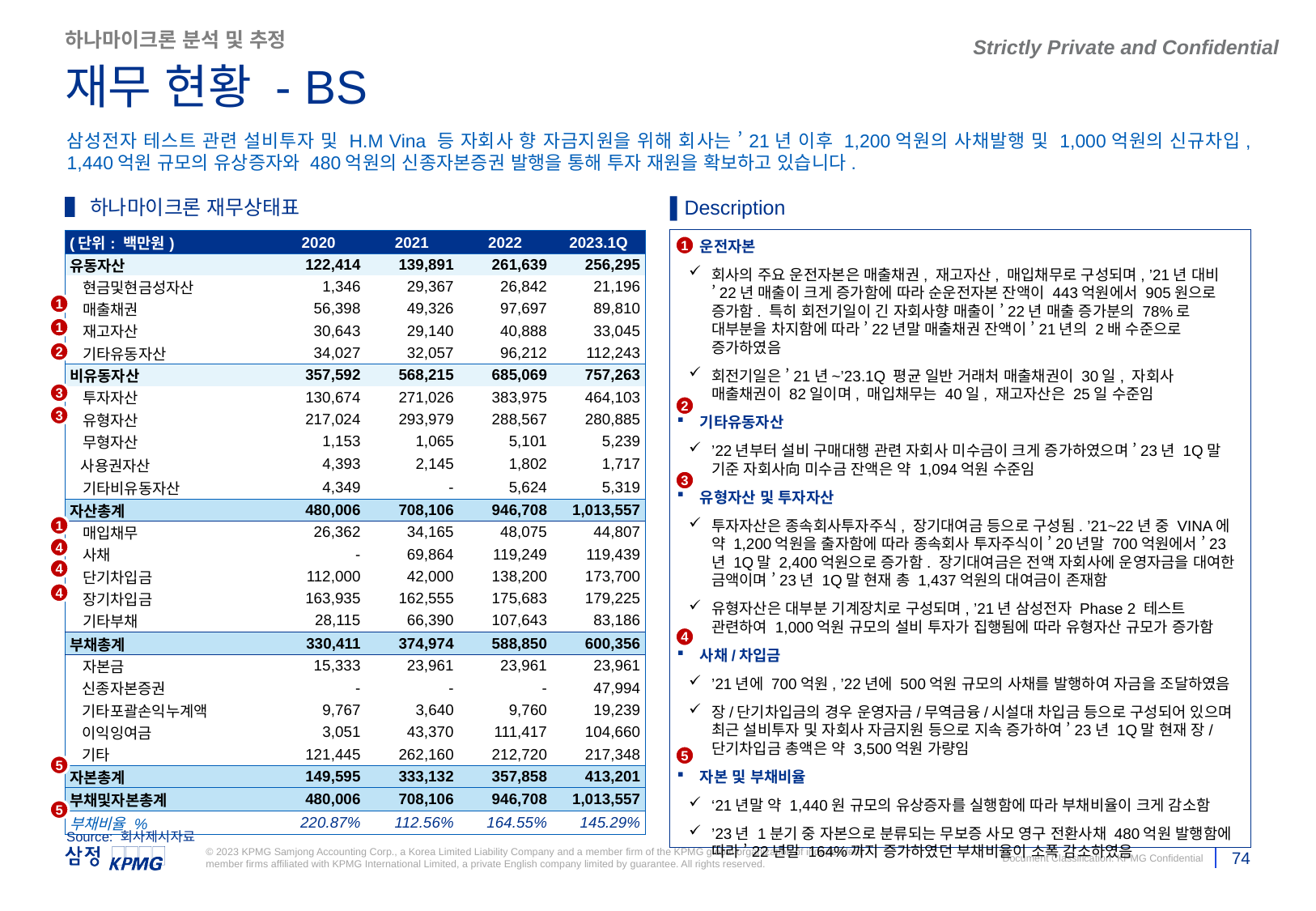

하나마이크론 분석 및 추정
재무 현황 - BS
삼성전자 테스트 관련 설비투자 및 H.M Vina 등 자회사 향 자금지원을 위해 회사는 ’21년 이후 1,200억원의 사채발행 및 1,000억원의 신규차입, 1,440억원 규모의 유상증자와 480억원의 신종자본증권 발행을 통해 투자 재원을 확보하고 있습니다.
▌하나마이크론 재무상태표
▌Description
운전자본
회사의 주요 운전자본은 매출채권, 재고자산, 매입채무로 구성되며, ’21년 대비 ’22년 매출이 크게 증가함에 따라 순운전자본 잔액이 443억원에서 905원으로 증가함. 특히 회전기일이 긴 자회사향 매출이 ’22년 매출 증가분의 78%로 대부분을 차지함에 따라 ’22년말 매출채권 잔액이 ’21년의 2배 수준으로 증가하였음
회전기일은 ’21년~’23.1Q 평균 일반 거래처 매출채권이 30일, 자회사 매출채권이 82일이며, 매입채무는 40일, 재고자산은 25일 수준임
기타유동자산
’22년부터 설비 구매대행 관련 자회사 미수금이 크게 증가하였으며 ’23년 1Q말 기준 자회사向 미수금 잔액은 약 1,094억원 수준임
유형자산 및 투자자산
투자자산은 종속회사투자주식, 장기대여금 등으로 구성됨. ’21~22년 중 VINA에 약 1,200억원을 출자함에 따라 종속회사 투자주식이 ’20년말 700억원에서 ’23년 1Q말 2,400억원으로 증가함. 장기대여금은 전액 자회사에 운영자금을 대여한 금액이며 ’23년 1Q말 현재 총 1,437억원의 대여금이 존재함
유형자산은 대부분 기계장치로 구성되며, ’21년 삼성전자 Phase 2 테스트 관련하여 1,000억원 규모의 설비 투자가 집행됨에 따라 유형자산 규모가 증가함
사채/차입금
’21년에 700억원, ’22년에 500억원 규모의 사채를 발행하여 자금을 조달하였음
장/단기차입금의 경우 운영자금/무역금융/시설대 차입금 등으로 구성되어 있으며 최근 설비투자 및 자회사 자금지원 등으로 지속 증가하여 ’23년 1Q말 현재 장/단기차입금 총액은 약 3,500억원 가량임
자본 및 부채비율
‘21년말 약 1,440원 규모의 유상증자를 실행함에 따라 부채비율이 크게 감소함
’23년 1분기 중 자본으로 분류되는 무보증 사모 영구 전환사채 480억원 발행함에 따라 ’22년말 164%까지 증가하였던 부채비율이 소폭 감소하였음
| (단위: 백만원) | 2020 | 2021 | 2022 | 2023.1Q |
| --- | --- | --- | --- | --- |
| 유동자산 | 122,414 | 139,891 | 261,639 | 256,295 |
| 현금및현금성자산 | 1,346 | 29,367 | 26,842 | 21,196 |
| 매출채권 | 56,398 | 49,326 | 97,697 | 89,810 |
| 재고자산 | 30,643 | 29,140 | 40,888 | 33,045 |
| 기타유동자산 | 34,027 | 32,057 | 96,212 | 112,243 |
| 비유동자산 | 357,592 | 568,215 | 685,069 | 757,263 |
| 투자자산 | 130,674 | 271,026 | 383,975 | 464,103 |
| 유형자산 | 217,024 | 293,979 | 288,567 | 280,885 |
| 무형자산 | 1,153 | 1,065 | 5,101 | 5,239 |
| 사용권자산 | 4,393 | 2,145 | 1,802 | 1,717 |
| 기타비유동자산 | 4,349 | - | 5,624 | 5,319 |
| 자산총계 | 480,006 | 708,106 | 946,708 | 1,013,557 |
| 매입채무 | 26,362 | 34,165 | 48,075 | 44,807 |
| 사채 | - | 69,864 | 119,249 | 119,439 |
| 단기차입금 | 112,000 | 42,000 | 138,200 | 173,700 |
| 장기차입금 | 163,935 | 162,555 | 175,683 | 179,225 |
| 기타부채 | 28,115 | 66,390 | 107,643 | 83,186 |
| 부채총계 | 330,411 | 374,974 | 588,850 | 600,356 |
| 자본금 | 15,333 | 23,961 | 23,961 | 23,961 |
| 신종자본증권 | - | - | - | 47,994 |
| 기타포괄손익누계액 | 9,767 | 3,640 | 9,760 | 19,239 |
| 이익잉여금 | 3,051 | 43,370 | 111,417 | 104,660 |
| 기타 | 121,445 | 262,160 | 212,720 | 217,348 |
| 자본총계 | 149,595 | 333,132 | 357,858 | 413,201 |
| 부채및자본총계 | 480,006 | 708,106 | 946,708 | 1,013,557 |
| 부채비율 % | 220.87% | 112.56% | 164.55% | 145.29% |
1
1
1
2
3
2
3
3
1
4
4
4
4
5
5
5
Source: 회사제시자료